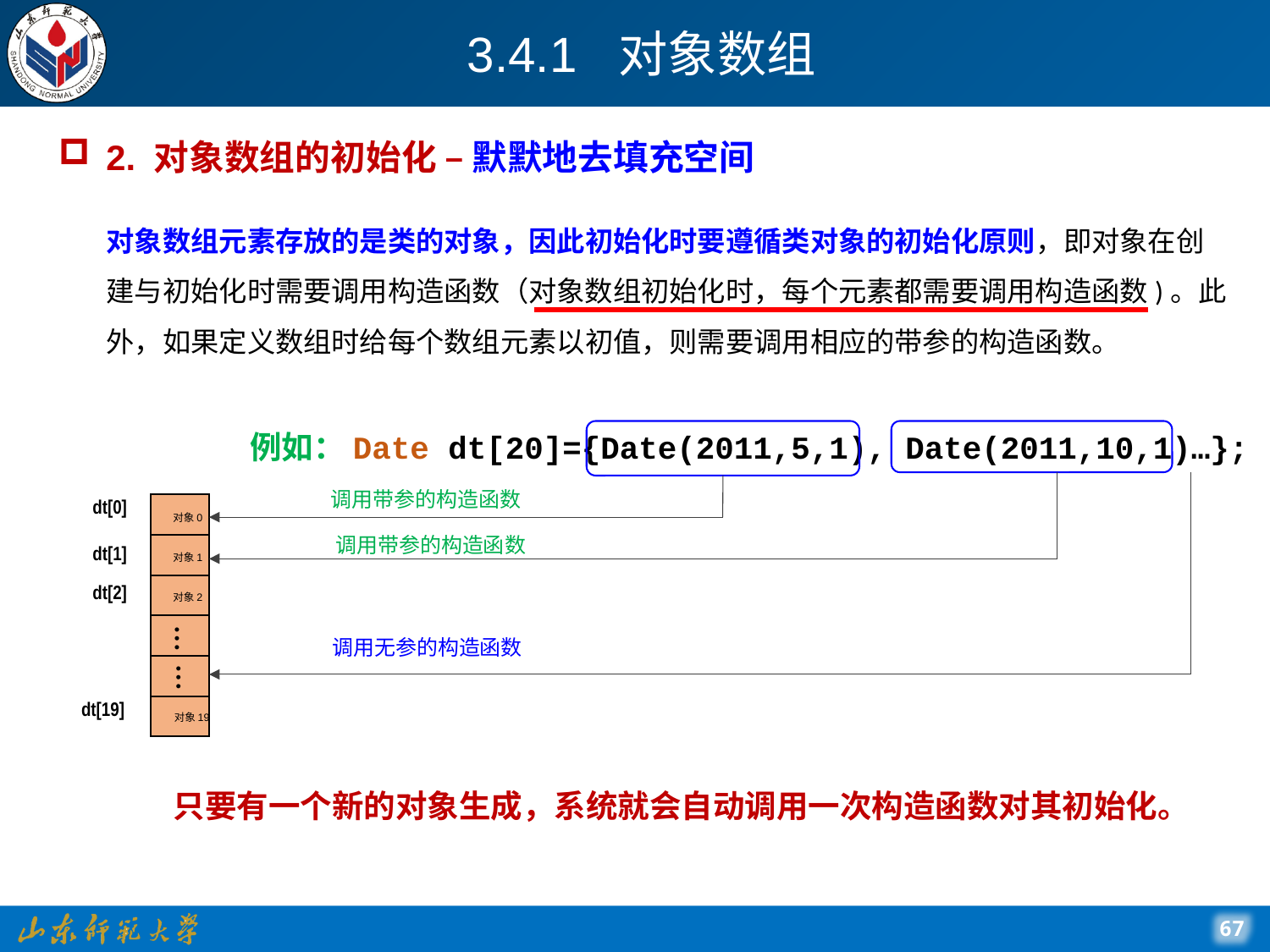

# 3.4.1 对象数组
2. 对象数组的初始化 – 默默地去填充空间
对象数组元素存放的是类的对象，因此初始化时要遵循类对象的初始化原则，即对象在创建与初始化时需要调用构造函数（对象数组初始化时，每个元素都需要调用构造函数)。此外，如果定义数组时给每个数组元素以初值，则需要调用相应的带参的构造函数。

例如：Date dt[20]={Date(2011,5,1), Date(2011,10,1)…};

调用带参的构造函数
dt[0]

对象0
dt[1]

对象1
dt[2]

对象2
…

…

dt[19]

对象19
调用带参的构造函数
调用无参的构造函数
只要有一个新的对象生成，系统就会自动调用一次构造函数对其初始化。